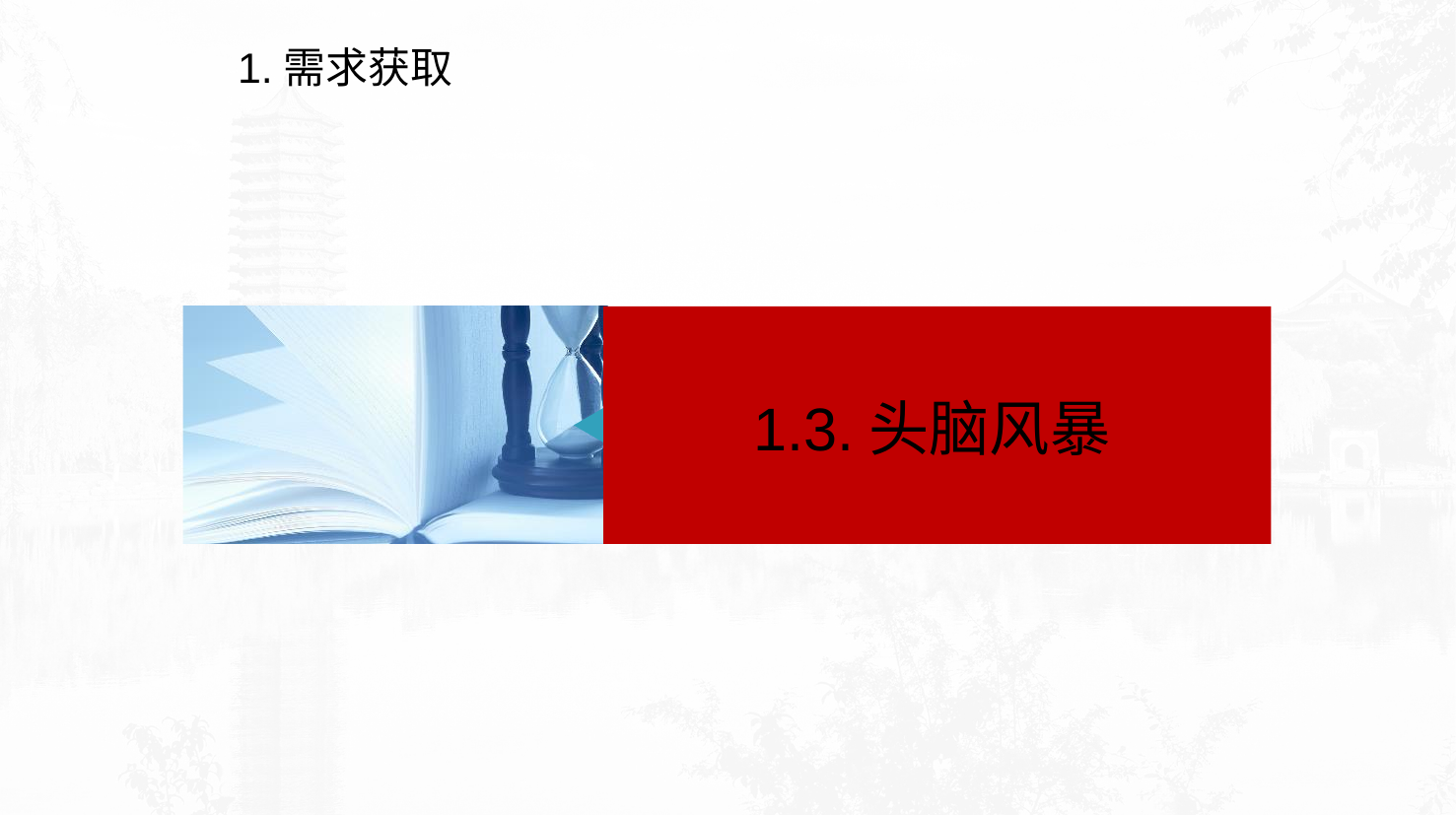

1.需求获取
点击添加文本

点击添加文本
1.3.头脑风暴
点击添加文本
点击添加文本